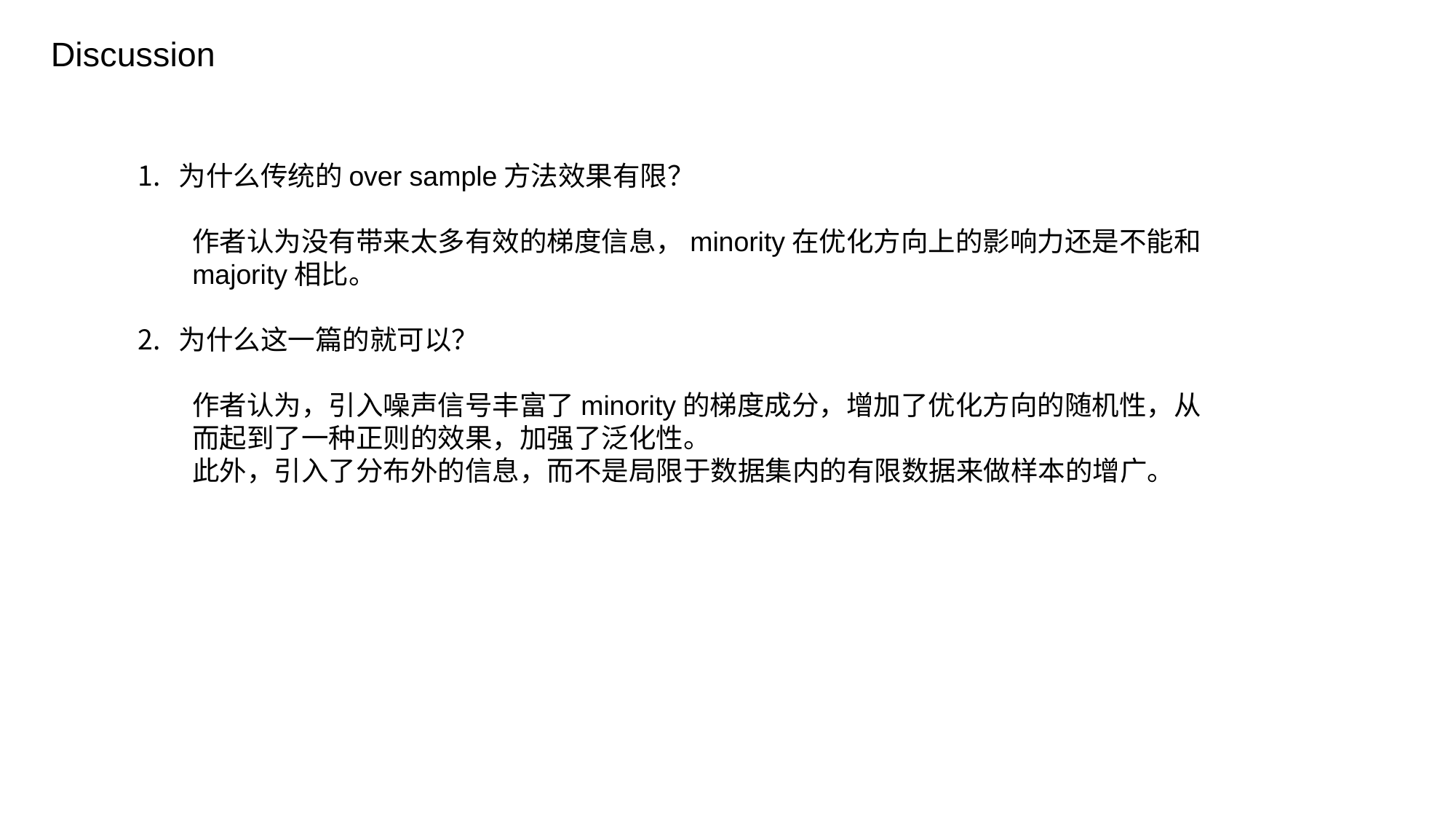

# Discussion
为什么传统的over sample方法效果有限？

作者认为没有带来太多有效的梯度信息，minority在优化方向上的影响力还是不能和majority相比。

为什么这一篇的就可以？

作者认为，引入噪声信号丰富了minority的梯度成分，增加了优化方向的随机性，从而起到了一种正则的效果，加强了泛化性。
此外，引入了分布外的信息，而不是局限于数据集内的有限数据来做样本的增广。